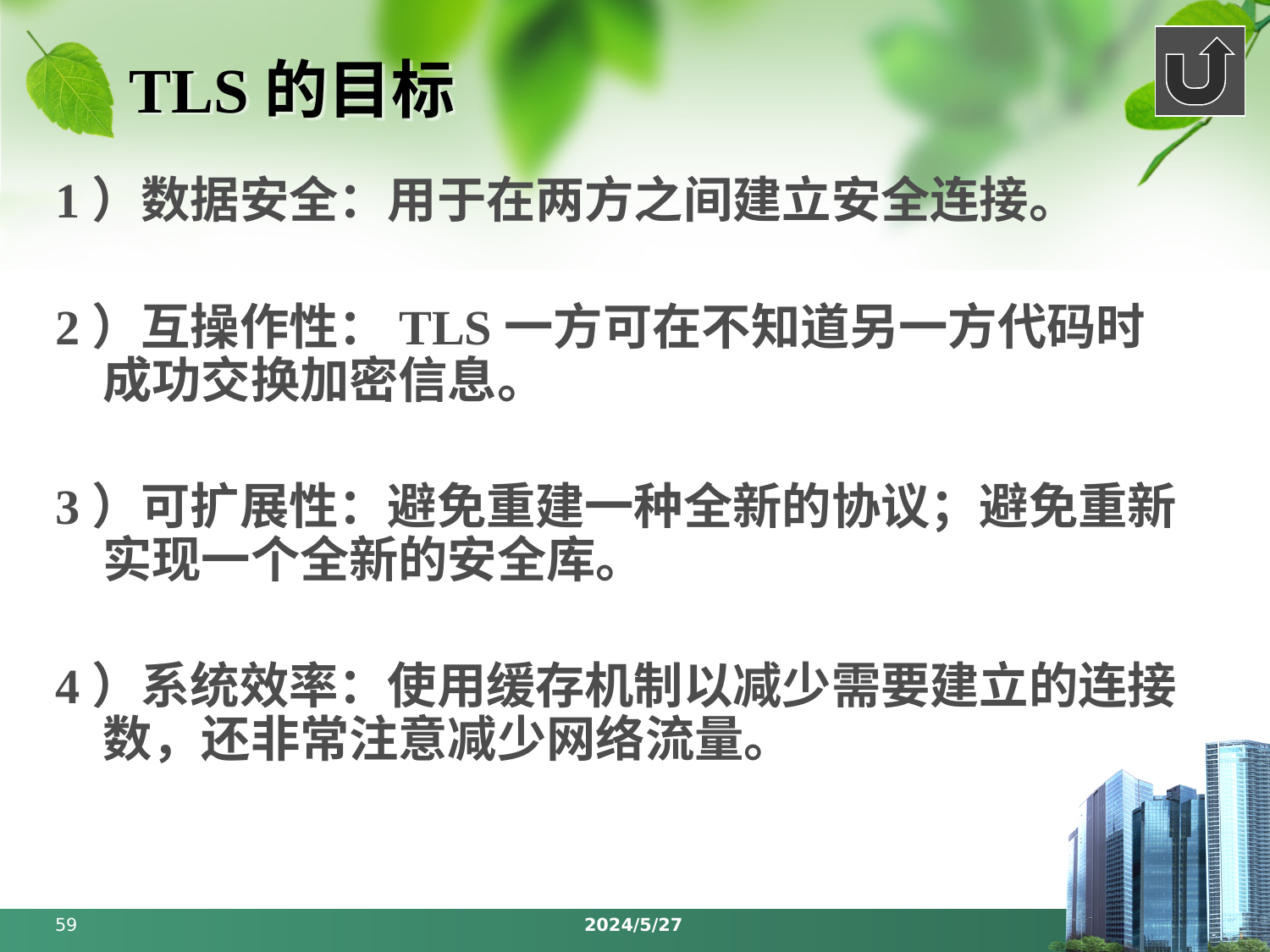

# TLS的目标
1）数据安全：用于在两方之间建立安全连接。

2）互操作性：TLS一方可在不知道另一方代码时成功交换加密信息。

3）可扩展性：避免重建一种全新的协议；避免重新实现一个全新的安全库。

4）系统效率：使用缓存机制以减少需要建立的连接数，还非常注意减少网络流量。
59
2024/5/27